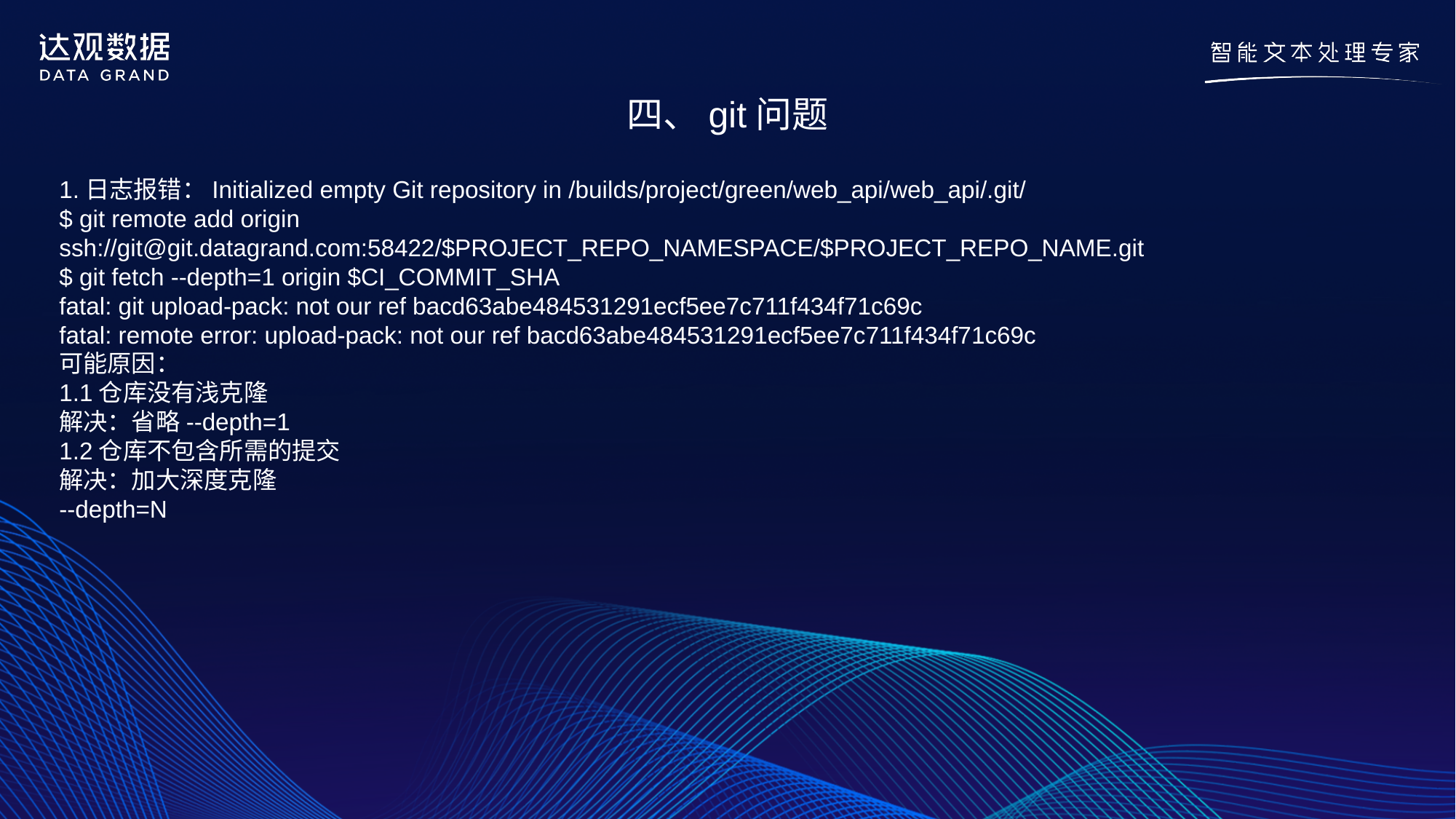

四、git问题
1.日志报错：Initialized empty Git repository in /builds/project/green/web_api/web_api/.git/
$ git remote add origin ssh://git@git.datagrand.com:58422/$PROJECT_REPO_NAMESPACE/$PROJECT_REPO_NAME.git
$ git fetch --depth=1 origin $CI_COMMIT_SHA
fatal: git upload-pack: not our ref bacd63abe484531291ecf5ee7c711f434f71c69c
fatal: remote error: upload-pack: not our ref bacd63abe484531291ecf5ee7c711f434f71c69c
可能原因：
1.1仓库没有浅克隆
解决：省略--depth=1
1.2仓库不包含所需的提交
解决：加大深度克隆
--depth=N